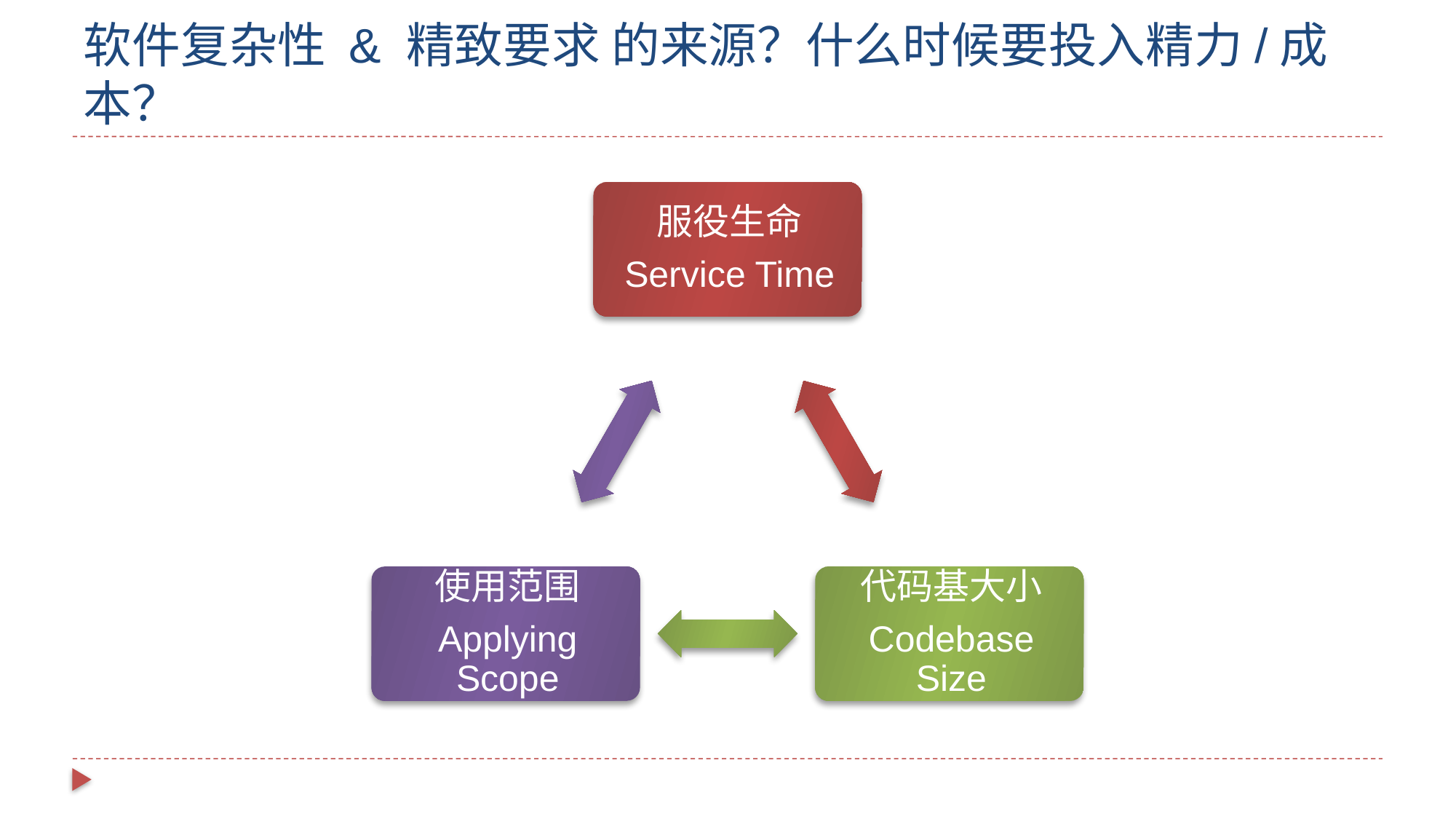

# 软件复杂性 & 精致要求 的来源？什么时候要投入精力/成本？
服役生命
Service Time

代码基大小
Codebase Size

使用范围
Applying Scope